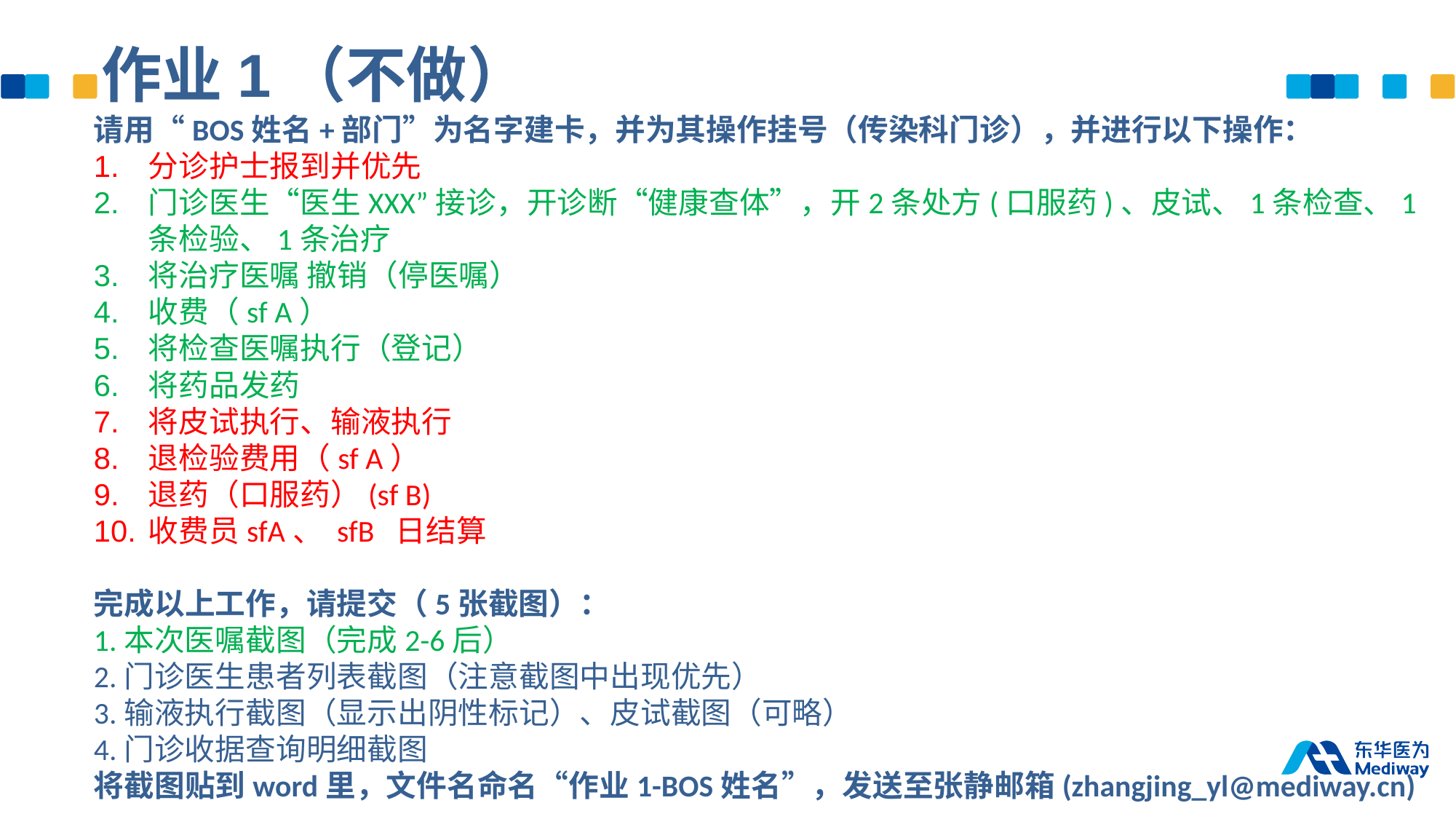

作业1（不做）
请用“BOS姓名+部门”为名字建卡，并为其操作挂号（传染科门诊），并进行以下操作：
分诊护士报到并优先
门诊医生“医生XXX”接诊，开诊断“健康查体”，开2条处方(口服药)、皮试、1条检查、1条检验、1条治疗
将治疗医嘱 撤销（停医嘱）
收费（sf A）
将检查医嘱执行（登记）
将药品发药
将皮试执行、输液执行
退检验费用（sf A）
退药（口服药）(sf B)
收费员sfA、 sfB  日结算

完成以上工作，请提交（5张截图）：
1.本次医嘱截图（完成2-6后）
2.门诊医生患者列表截图（注意截图中出现优先）
3.输液执行截图（显示出阴性标记）、皮试截图（可略）
4.门诊收据查询明细截图
将截图贴到word里，文件名命名“作业1-BOS姓名”，发送至张静邮箱(zhangjing_yl@mediway.cn)